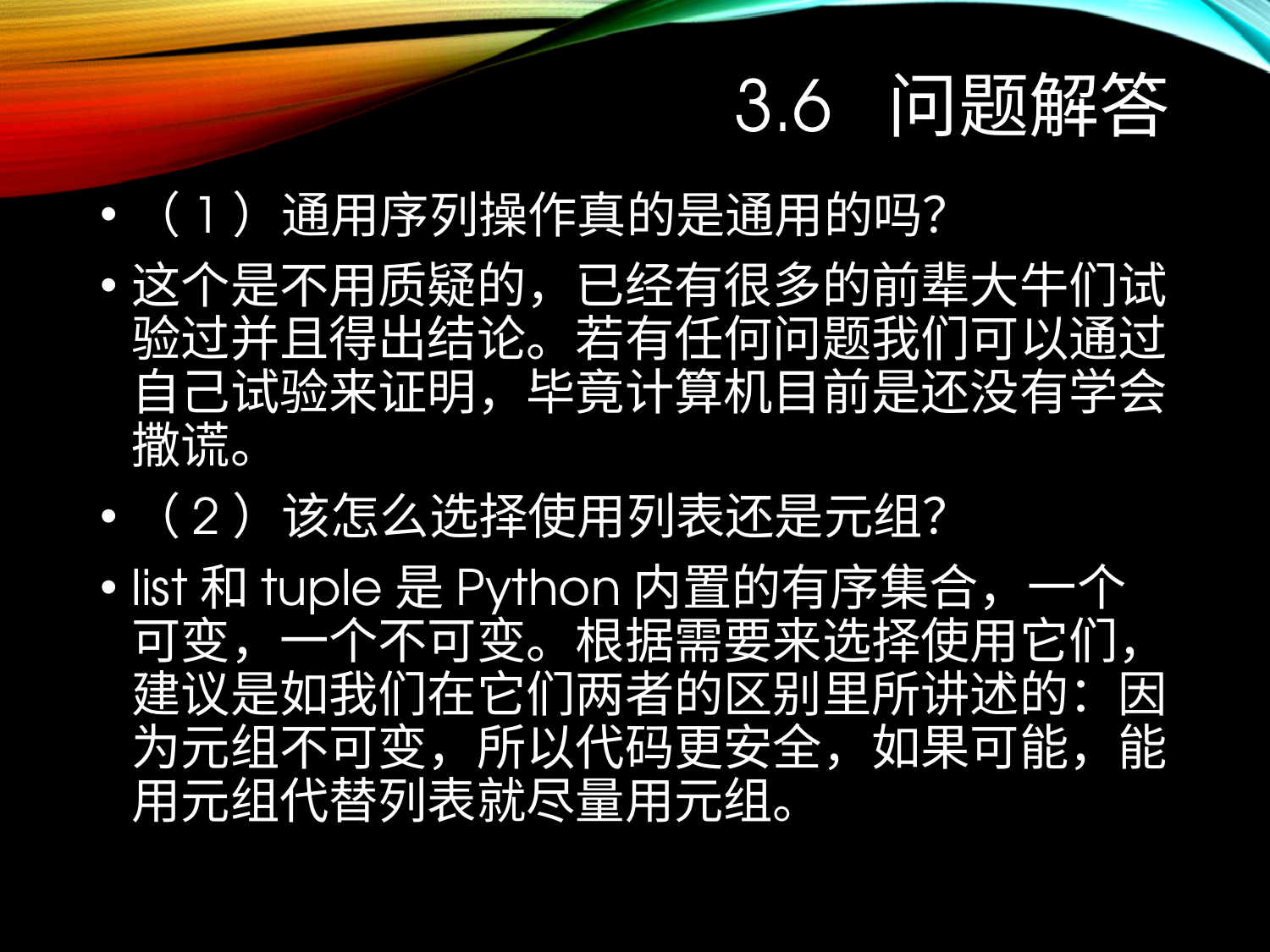

# 3.6  问题解答
（1）通用序列操作真的是通用的吗？
这个是不用质疑的，已经有很多的前辈大牛们试验过并且得出结论。若有任何问题我们可以通过自己试验来证明，毕竟计算机目前是还没有学会撒谎。
（2）该怎么选择使用列表还是元组？
list和tuple是Python内置的有序集合，一个可变，一个不可变。根据需要来选择使用它们，建议是如我们在它们两者的区别里所讲述的：因为元组不可变，所以代码更安全，如果可能，能用元组代替列表就尽量用元组。